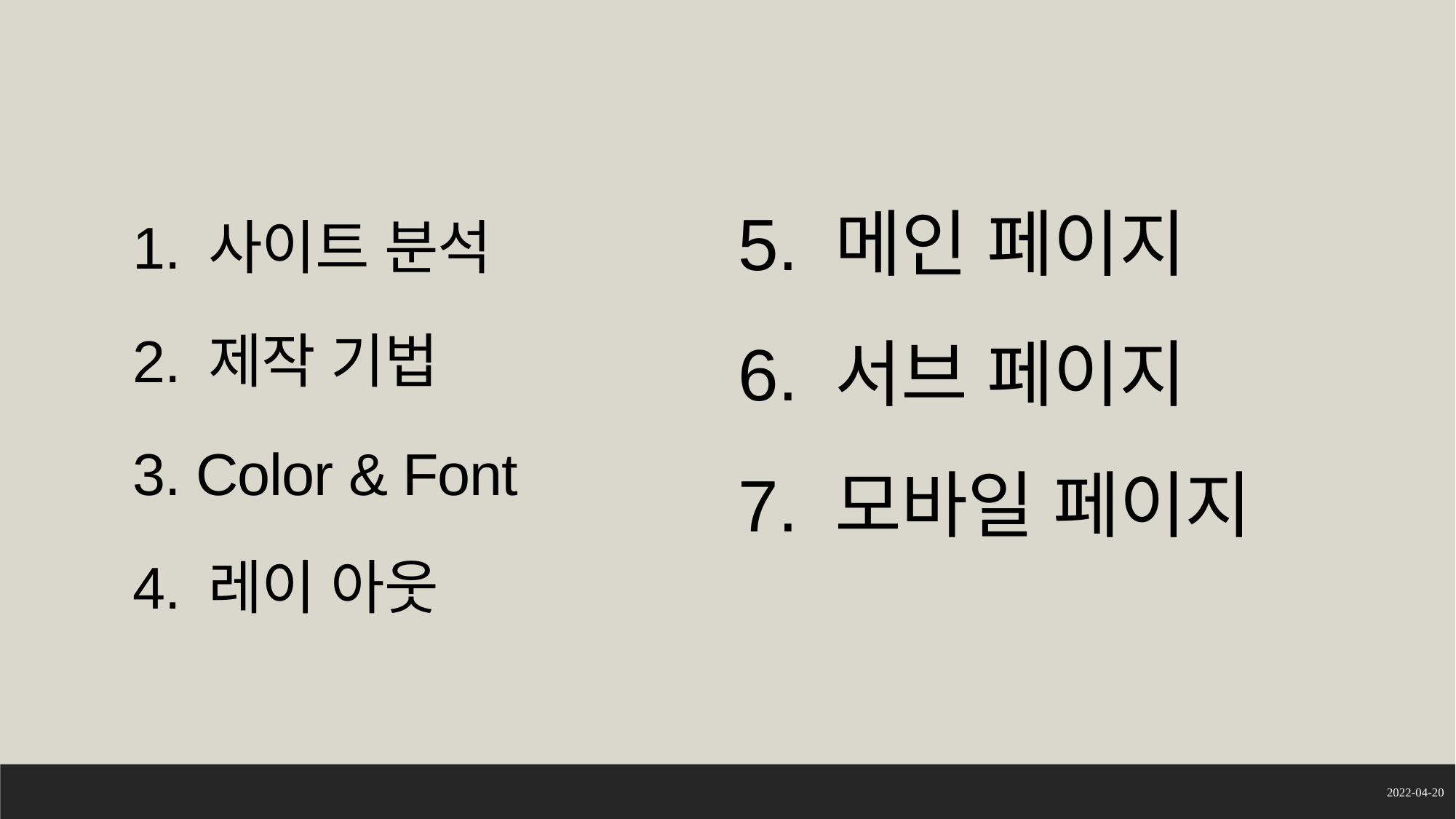

5. 메인 페이지
6. 서브 페이지
7. 모바일 페이지
1. 사이트 분석
2. 제작 기법
3. Color & Font
4. 레이 아웃
2022-04-20